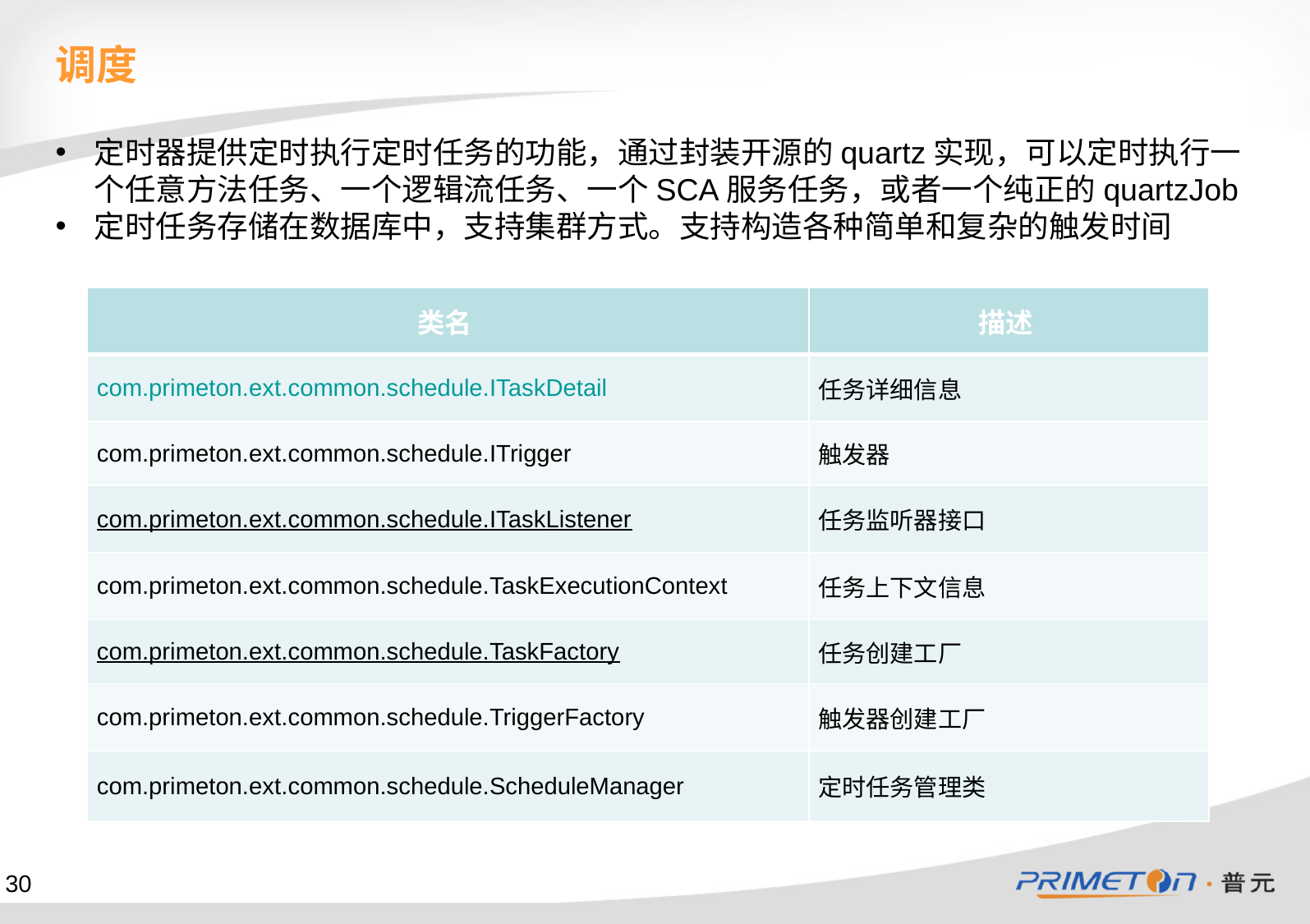

调度

定时器提供定时执行定时任务的功能，通过封装开源的quartz实现，可以定时执行一个任意方法任务、一个逻辑流任务、一个SCA服务任务，或者一个纯正的quartzJob
定时任务存储在数据库中，支持集群方式。支持构造各种简单和复杂的触发时间
| 类名 | 描述 |
| --- | --- |
| com.primeton.ext.common.schedule.ITaskDetail | 任务详细信息 |
| com.primeton.ext.common.schedule.ITrigger | 触发器 |
| com.primeton.ext.common.schedule.ITaskListener | 任务监听器接口 |
| com.primeton.ext.common.schedule.TaskExecutionContext | 任务上下文信息 |
| com.primeton.ext.common.schedule.TaskFactory | 任务创建工厂 |
| com.primeton.ext.common.schedule.TriggerFactory | 触发器创建工厂 |
| com.primeton.ext.common.schedule.ScheduleManager | 定时任务管理类 |
30